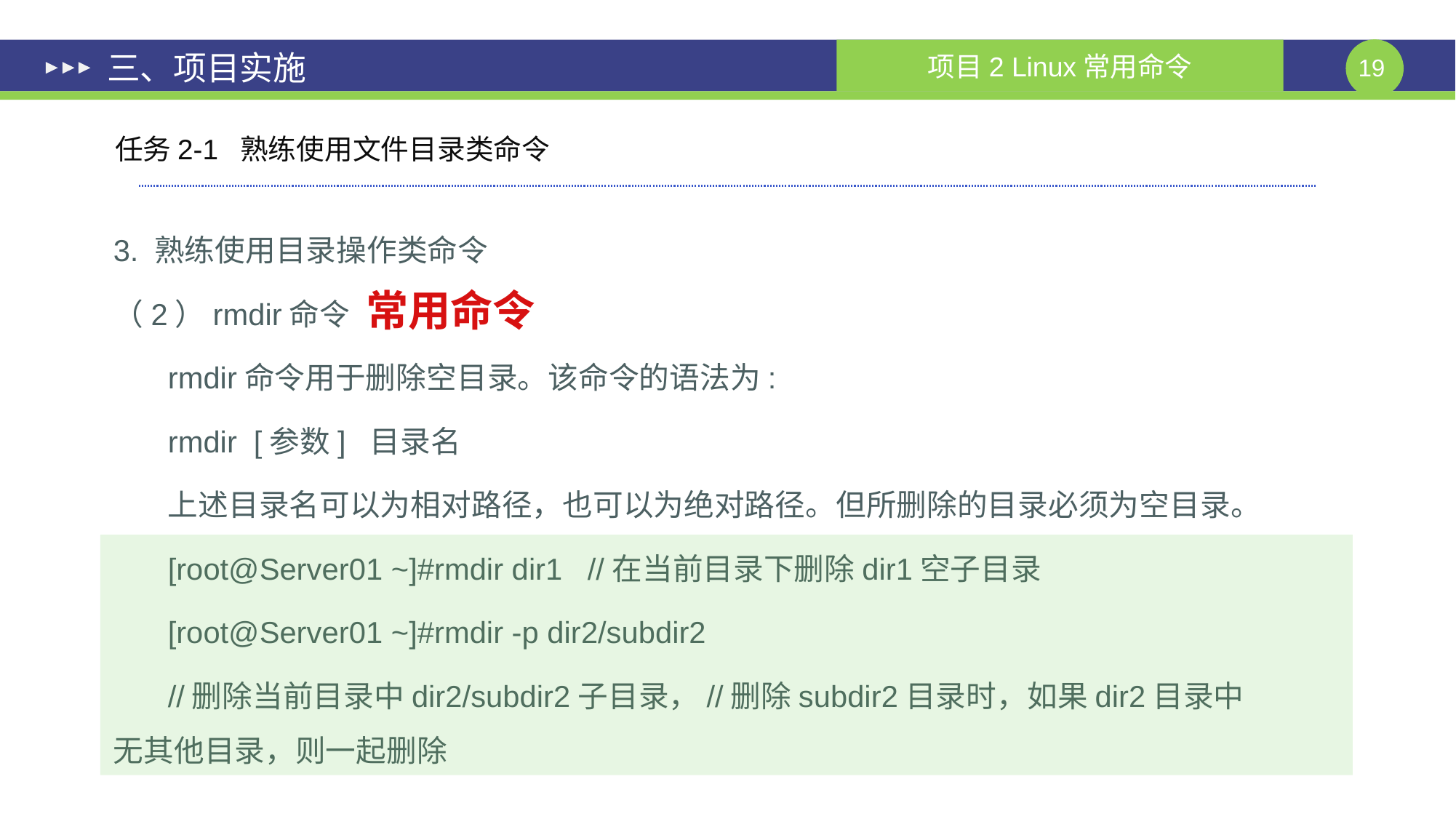

# 三、项目实施
任务2-1  熟练使用文件目录类命令

3. 熟练使用目录操作类命令
（2）rmdir命令
rmdir命令用于删除空目录。该命令的语法为:
rmdir  [参数]  目录名
上述目录名可以为相对路径，也可以为绝对路径。但所删除的目录必须为空目录。
[root@Server01 ~]#rmdir dir1   //在当前目录下删除dir1空子目录
[root@Server01 ~]#rmdir -p dir2/subdir2
//删除当前目录中dir2/subdir2子目录，//删除subdir2目录时，如果dir2目录中无其他目录，则一起删除

常用命令